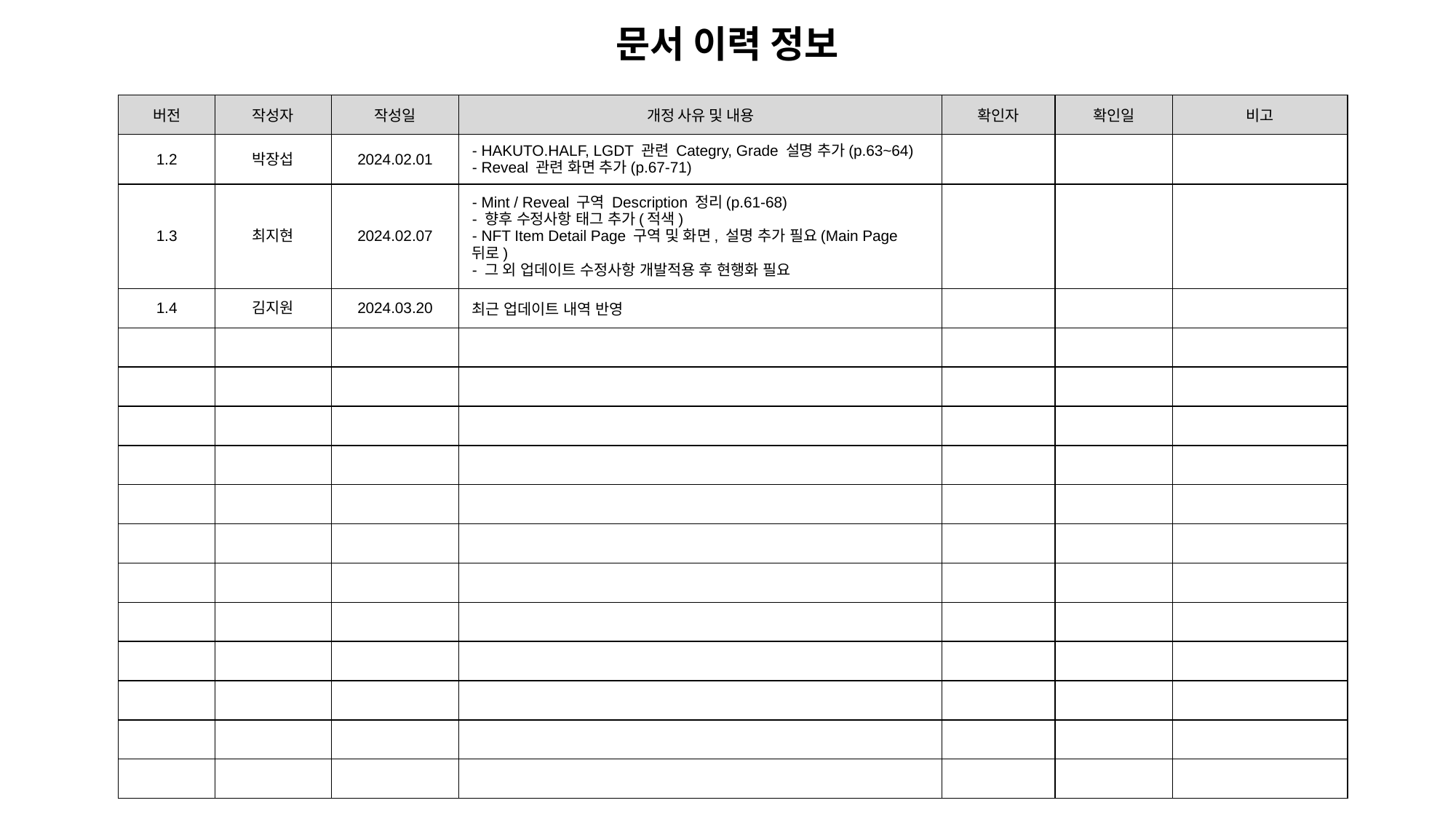

문서 이력 정보
| 버전 | 작성자 | 작성일 | 개정 사유 및 내용 | 확인자 | 확인일 | 비고 |
| --- | --- | --- | --- | --- | --- | --- |
| 1.2 | 박장섭 | 2024.02.01 | - HAKUTO.HALF, LGDT 관련 Categry, Grade 설명 추가(p.63~64) - Reveal 관련 화면 추가(p.67-71) |  |  |  |
| 1.3 | 최지현 | 2024.02.07 | - Mint / Reveal 구역 Description 정리(p.61-68) - 향후 수정사항 태그 추가(적색) - NFT Item Detail Page 구역 및 화면, 설명 추가 필요(Main Page 뒤로) - 그 외 업데이트 수정사항 개발적용 후 현행화 필요 |  |  |  |
| 1.4 | 김지원 | 2024.03.20 | 최근 업데이트 내역 반영 |  |  |  |
|  |  |  |  |  |  |  |
|  |  |  |  |  |  |  |
|  |  |  |  |  |  |  |
|  |  |  |  |  |  |  |
|  |  |  |  |  |  |  |
|  |  |  |  |  |  |  |
|  |  |  |  |  |  |  |
|  |  |  |  |  |  |  |
|  |  |  |  |  |  |  |
|  |  |  |  |  |  |  |
|  |  |  |  |  |  |  |
|  |  |  |  |  |  |  |